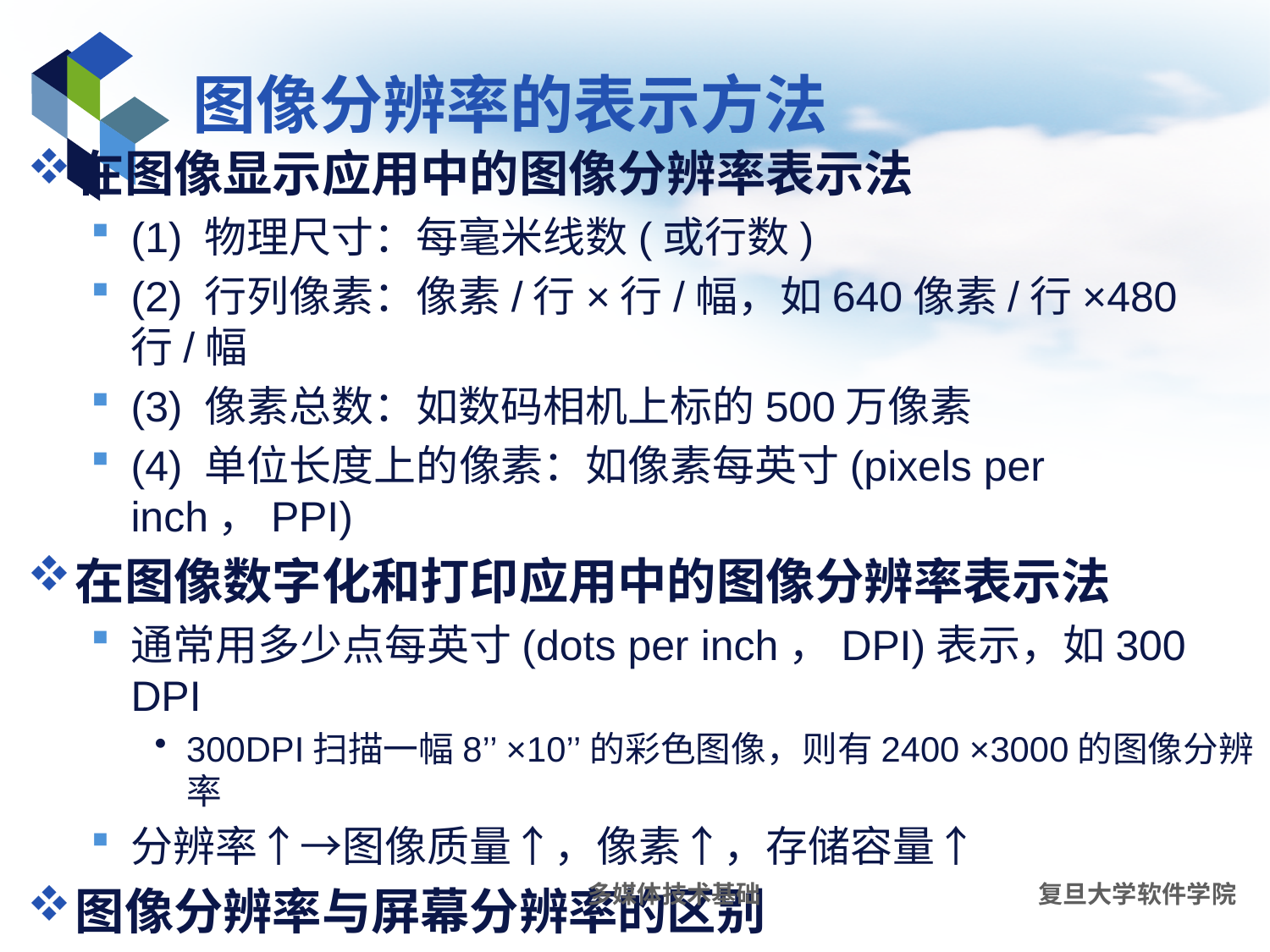

# 图像分辨率的表示方法
在图像显示应用中的图像分辨率表示法
(1) 物理尺寸：每毫米线数(或行数)
(2) 行列像素：像素/行×行/幅，如640像素/行×480行/幅
(3) 像素总数：如数码相机上标的500万像素
(4) 单位长度上的像素：如像素每英寸(pixels per inch，PPI)
在图像数字化和打印应用中的图像分辨率表示法
通常用多少点每英寸(dots per inch，DPI)表示，如300 DPI
300DPI扫描一幅8’’ ×10’’的彩色图像，则有2400 ×3000的图像分辨率
分辨率↑→图像质量↑，像素↑，存储容量↑
图像分辨率与屏幕分辨率的区别
图像分辨率是构成一幅图像的像素数目
屏幕分辨率是显示图像的区域大小
多媒体技术基础